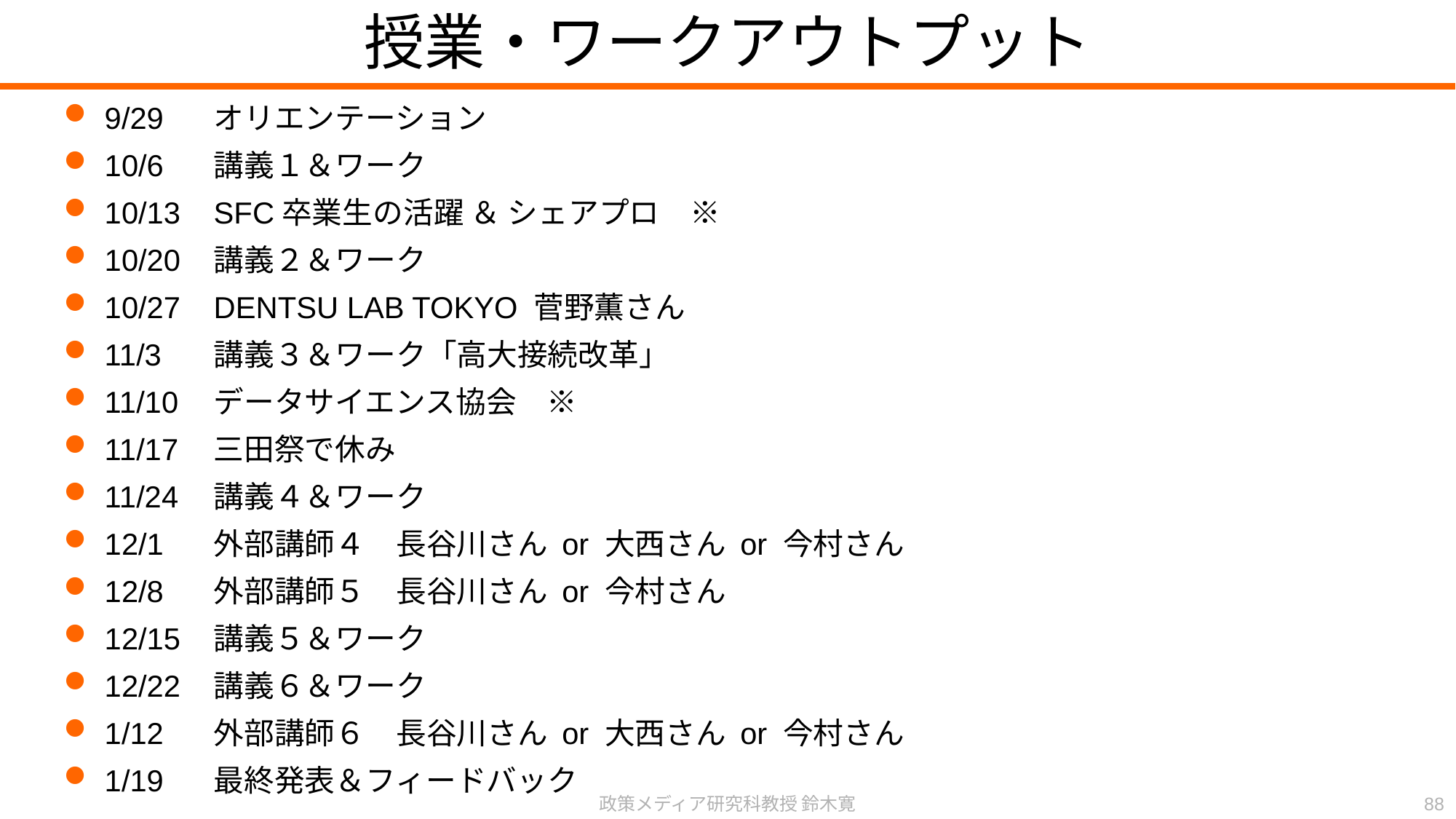

授業・ワークアウトプット
9/29	オリエンテーション
10/6	講義１＆ワーク
10/13	SFC卒業生の活躍 ＆ シェアプロ　※
10/20	講義２＆ワーク
10/27	DENTSU LAB TOKYO 菅野薫さん
11/3	講義３＆ワーク「高大接続改革」
11/10	データサイエンス協会　※
11/17	三田祭で休み
11/24	講義４＆ワーク
12/1	外部講師４　長谷川さん or 大西さん or 今村さん
12/8	外部講師５　長谷川さん or 今村さん
12/15	講義５＆ワーク
12/22	講義６＆ワーク
1/12	外部講師６　長谷川さん or 大西さん or 今村さん
1/19	最終発表＆フィードバック
政策メディア研究科教授 鈴木寛
88